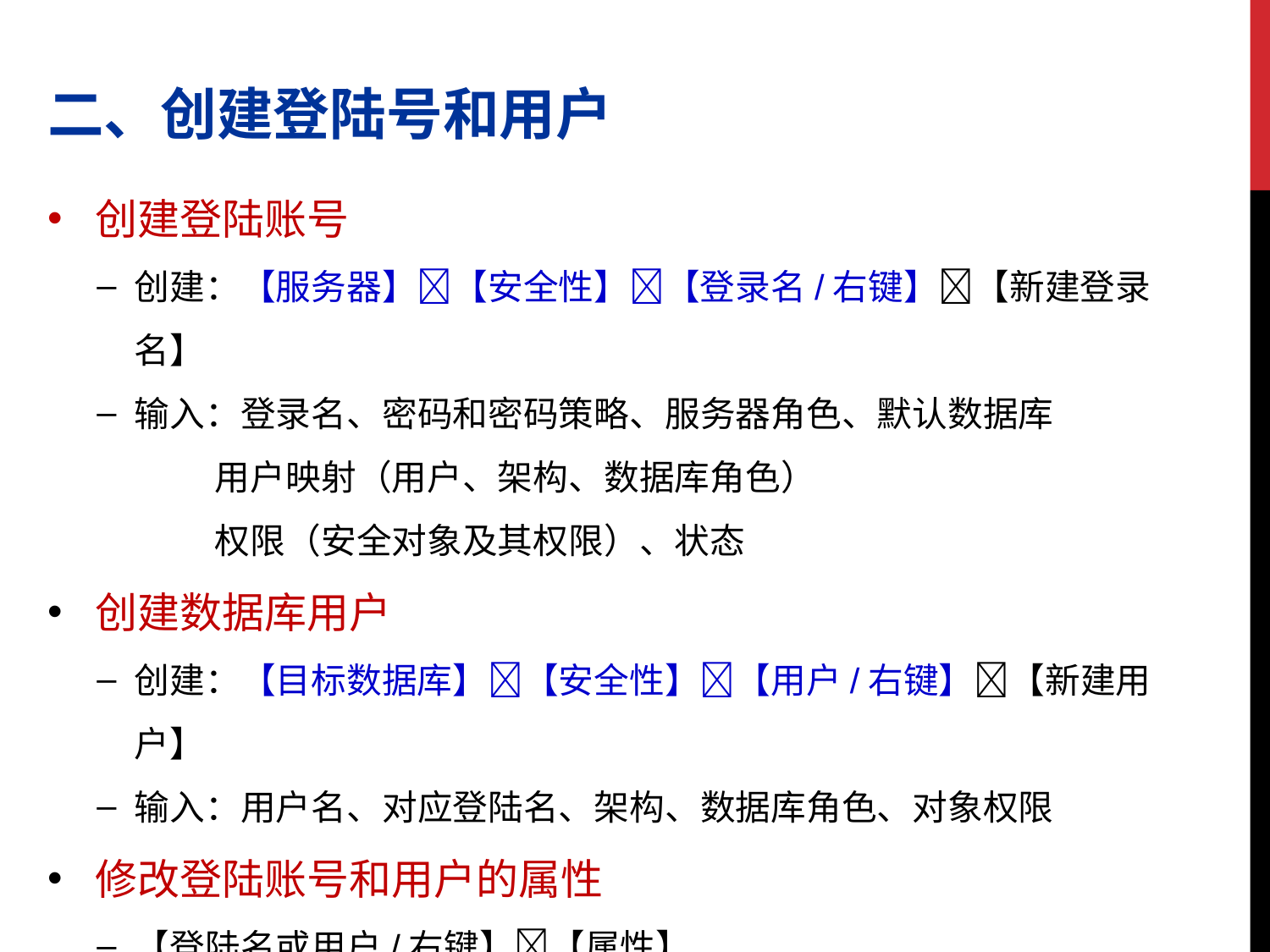

二、创建登陆号和用户
创建登陆账号
创建：【服务器】→【安全性】→【登录名/右键】→【新建登录名】
输入：登录名、密码和密码策略、服务器角色、默认数据库
              用户映射（用户、架构、数据库角色）
              权限（安全对象及其权限）、状态
创建数据库用户
创建：【目标数据库】→【安全性】→【用户/右键】→【新建用户】
输入：用户名、对应登陆名、架构、数据库角色、对象权限
修改登陆账号和用户的属性
【登陆名或用户/右键】→【属性】